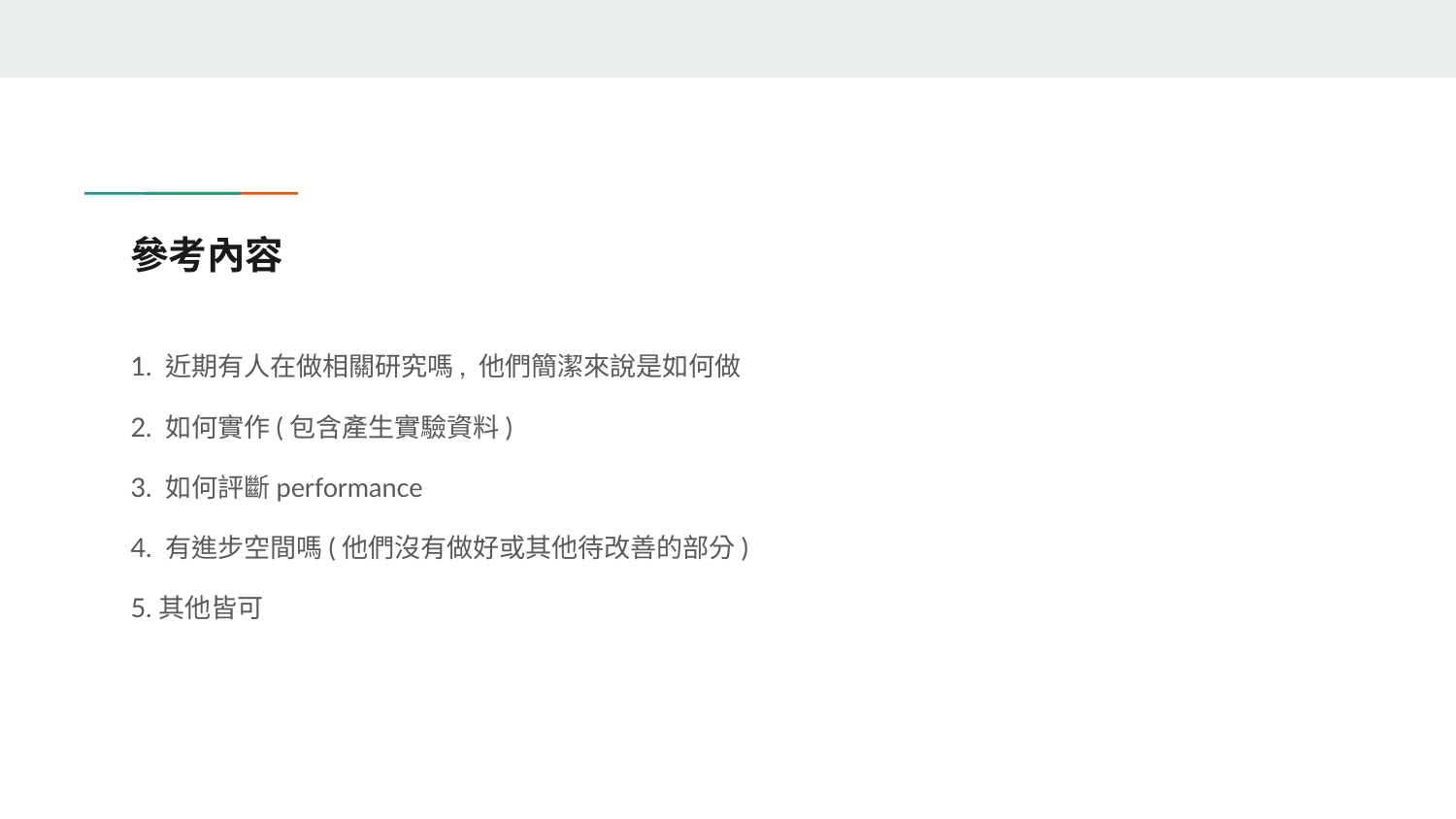

# 參考內容
1. 近期有人在做相關研究嗎, 他們簡潔來說是如何做
2. 如何實作(包含產生實驗資料)
3. 如何評斷performance
4. 有進步空間嗎(他們沒有做好或其他待改善的部分)
5.其他皆可